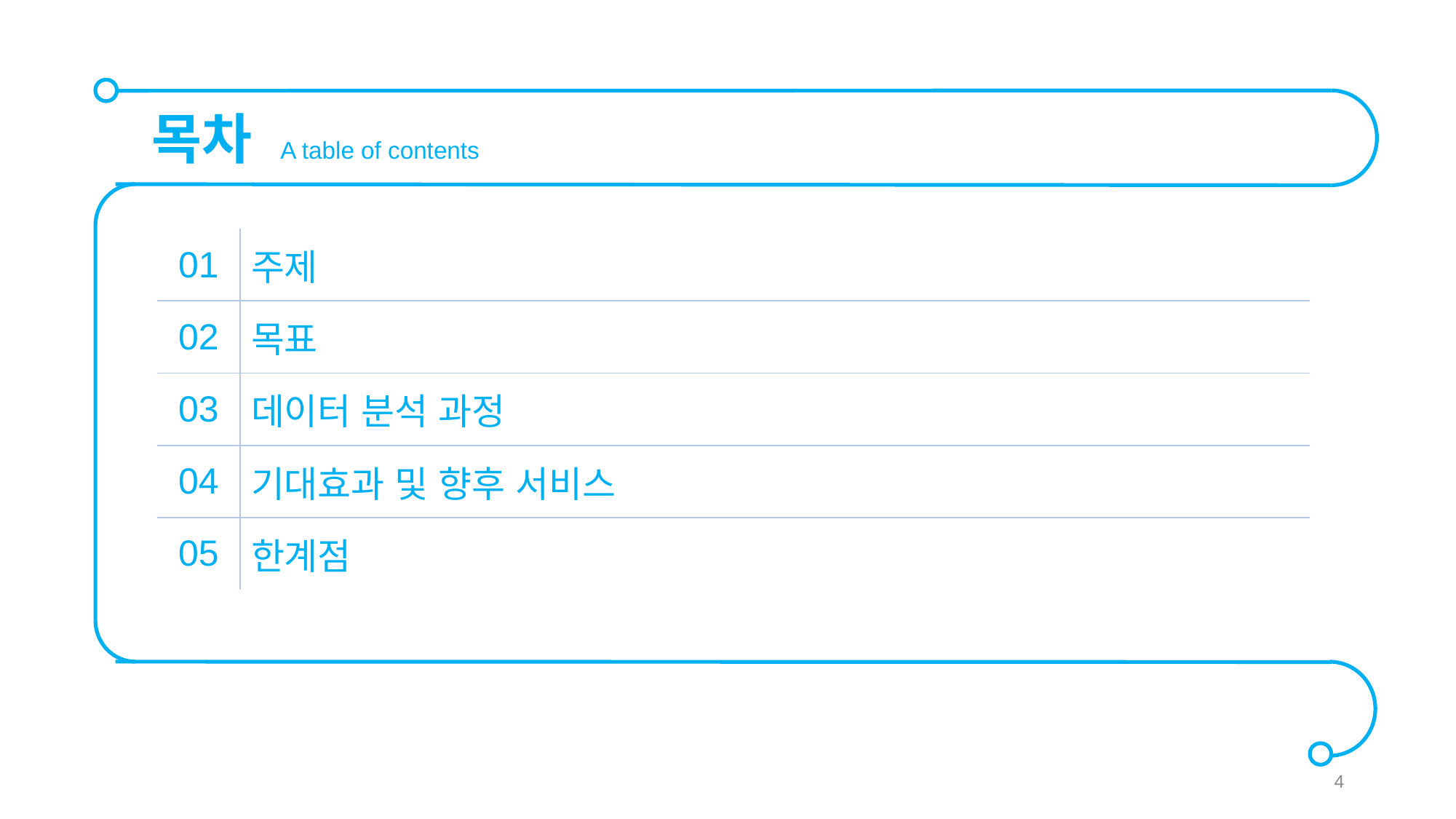

목차 A table of contents

| 01 | 주제 |  |
| --- | --- | --- |
| 02 | 목표 |  |
| 03 | 데이터 분석 과정 |  |
| 04 | 기대효과 및 향후 서비스 |  |
| 05 | 한계점 |  |

4